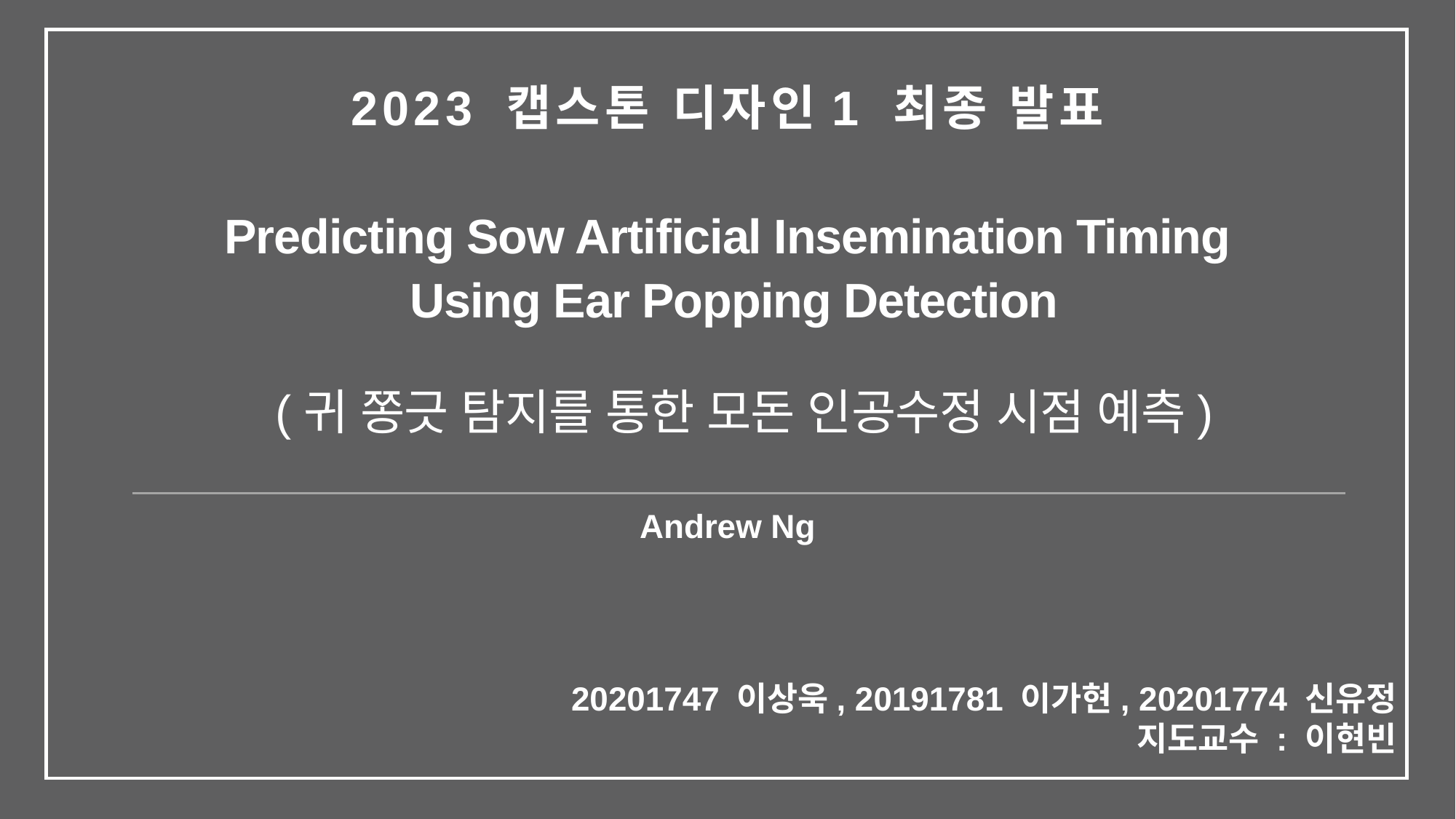

2023 캡스톤 디자인1 최종 발표
Predicting Sow Artificial Insemination Timing
 Using Ear Popping Detection

(귀 쫑긋 탐지를 통한 모돈 인공수정 시점 예측)
Andrew Ng
20201747 이상욱, 20191781 이가현, 20201774 신유정
지도교수 : 이현빈